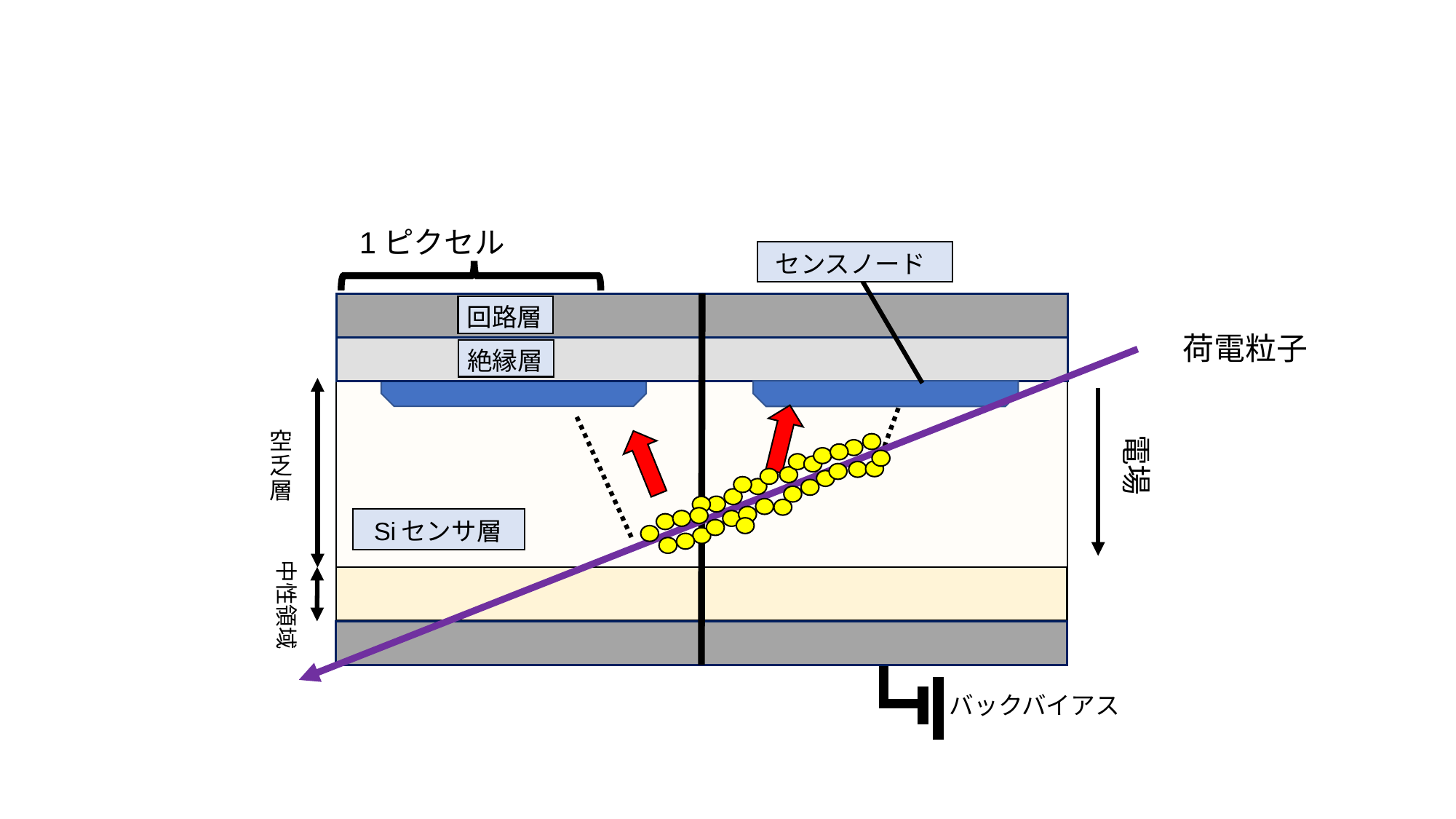

1ピクセル
センスノード

|  |  |
| --- | --- |
|  |  |
回路層

荷電粒子
絶縁層

空乏層
電場

Siセンサ層

中性領域

|  |  |
| --- | --- |

バックバイアス